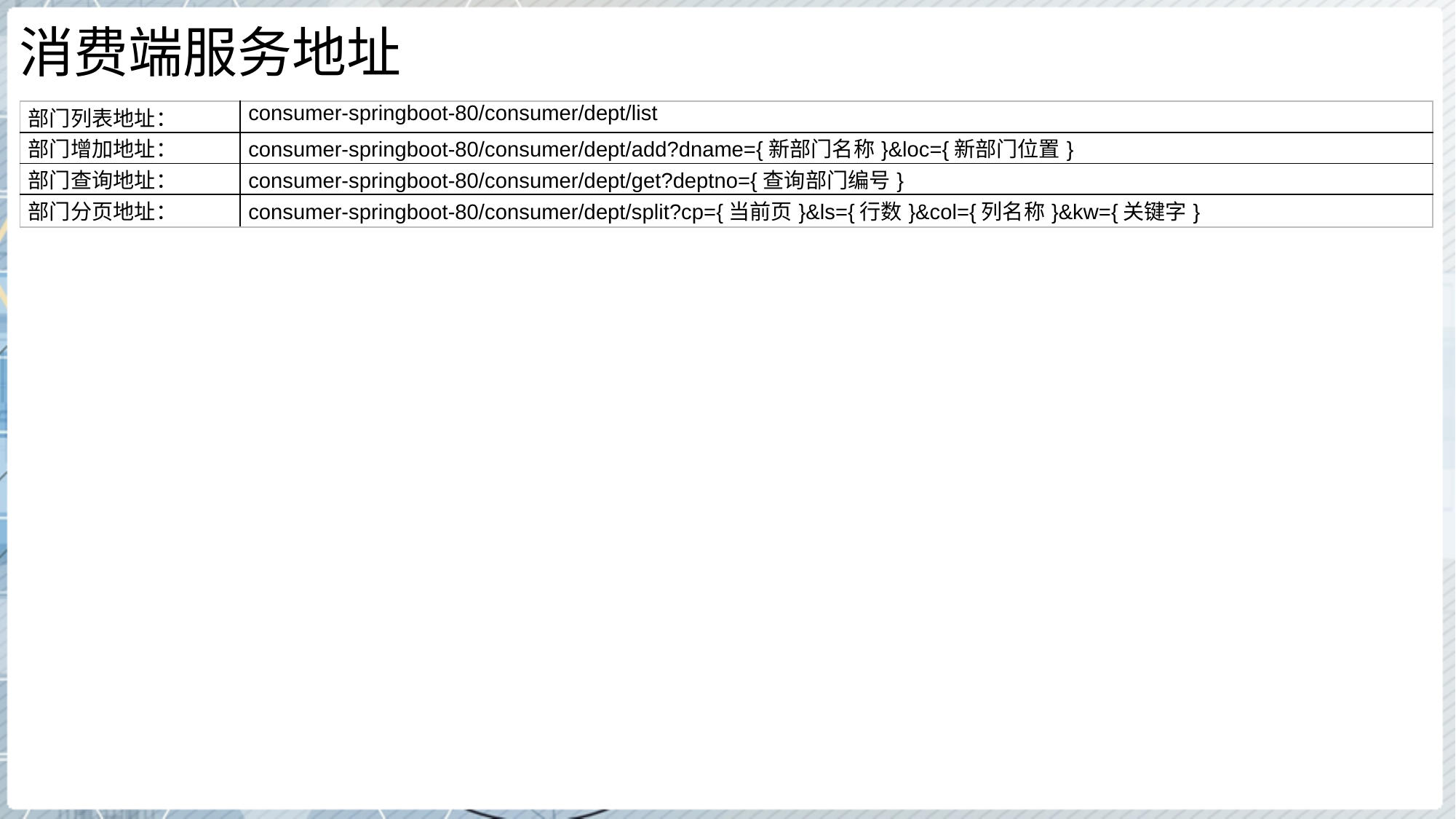

# 消费端服务地址
| 部门列表地址： | consumer-springboot-80/consumer/dept/list |
| --- | --- |
| 部门增加地址： | consumer-springboot-80/consumer/dept/add?dname={新部门名称}&loc={新部门位置} |
| 部门查询地址： | consumer-springboot-80/consumer/dept/get?deptno={查询部门编号} |
| 部门分页地址： | consumer-springboot-80/consumer/dept/split?cp={当前页}&ls={行数}&col={列名称}&kw={关键字} |